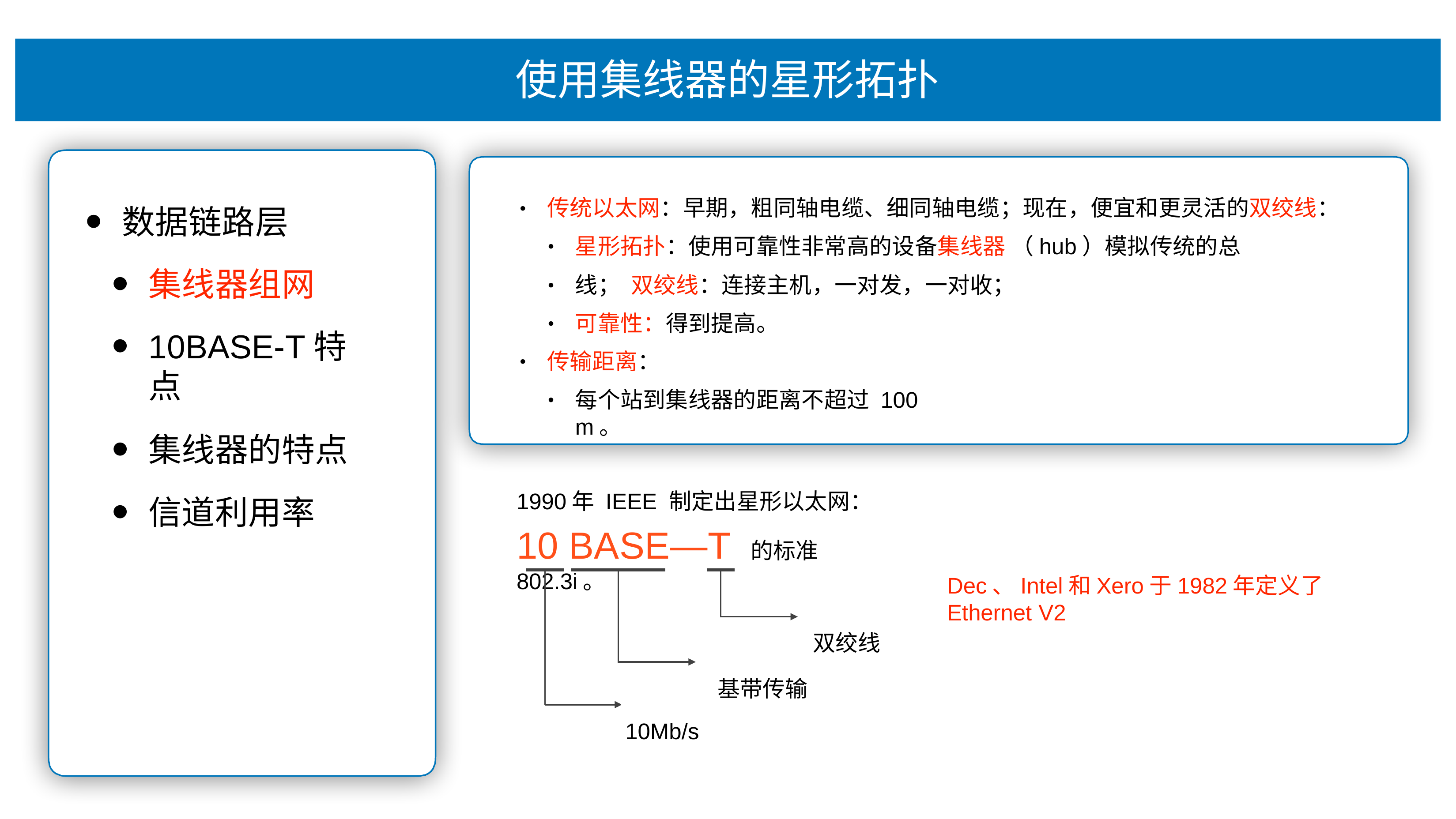

# 使⽤集线器的星形拓扑

传统以太⽹：早期，粗同轴电缆、细同轴电缆；现在，便宜和更灵活的双绞线：
数据链路层
集线器组⽹
10BASE-T特点
集线器的特点
信道利⽤率
•
星形拓扑：使⽤可靠性⾮常⾼的设备集线器 （hub）模拟传统的总线；  双绞线：连接主机，⼀对发，⼀对收；
可靠性：得到提⾼。
•
•
•
传输距离：
•
每个站到集线器的距离不超过 100 m。
•
1990年 IEEE 制定出星形以太⽹：
10 BASE—T 的标准 802.3i。
Dec、Intel和Xero于1982年定义了Ethernet V2
双绞线
基带传输
10Mb/s